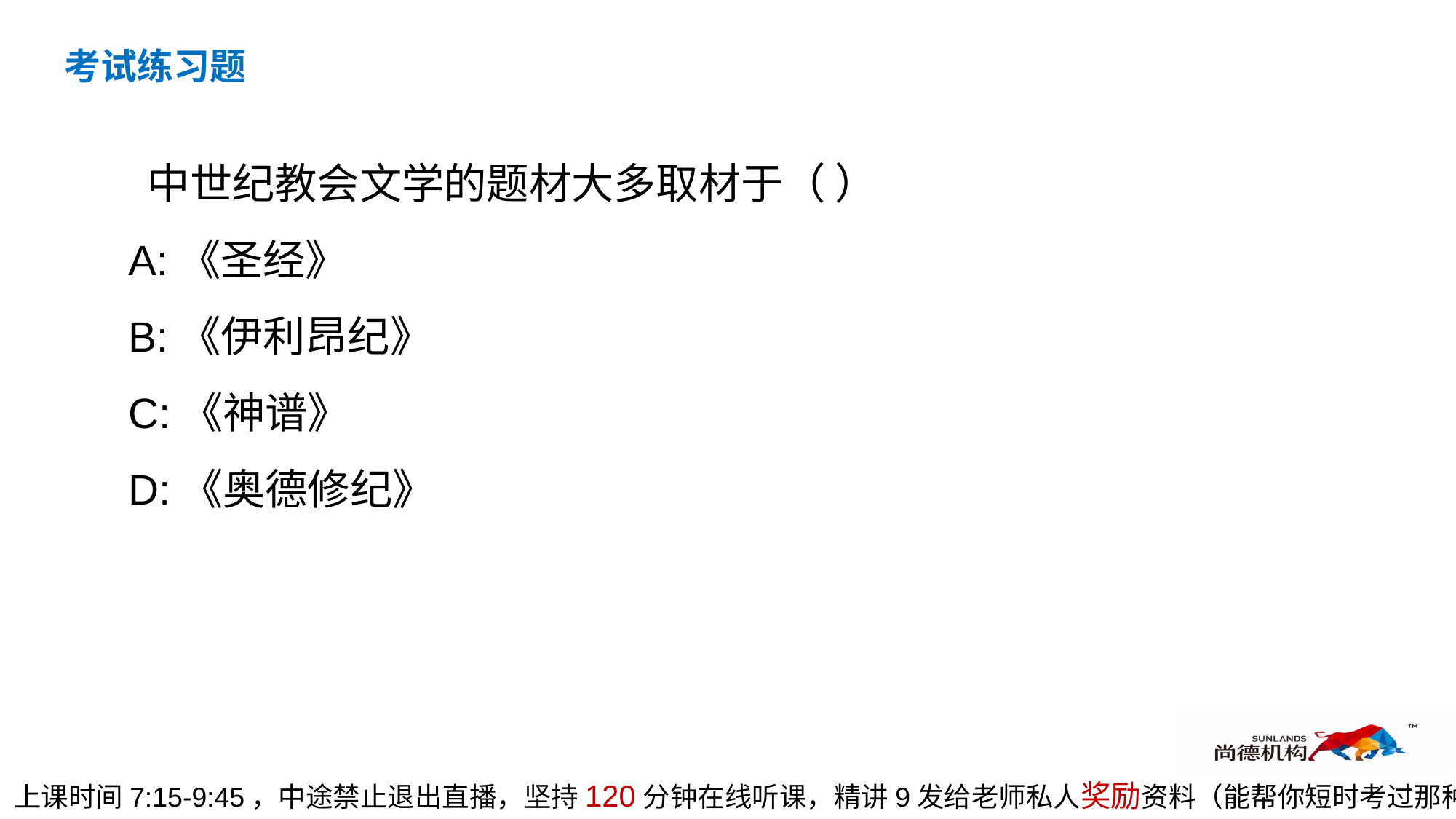

考试练习题
 中世纪教会文学的题材大多取材于（ ）
A:《圣经》
B:《伊利昂纪》
C:《神谱》
D:《奥德修纪》